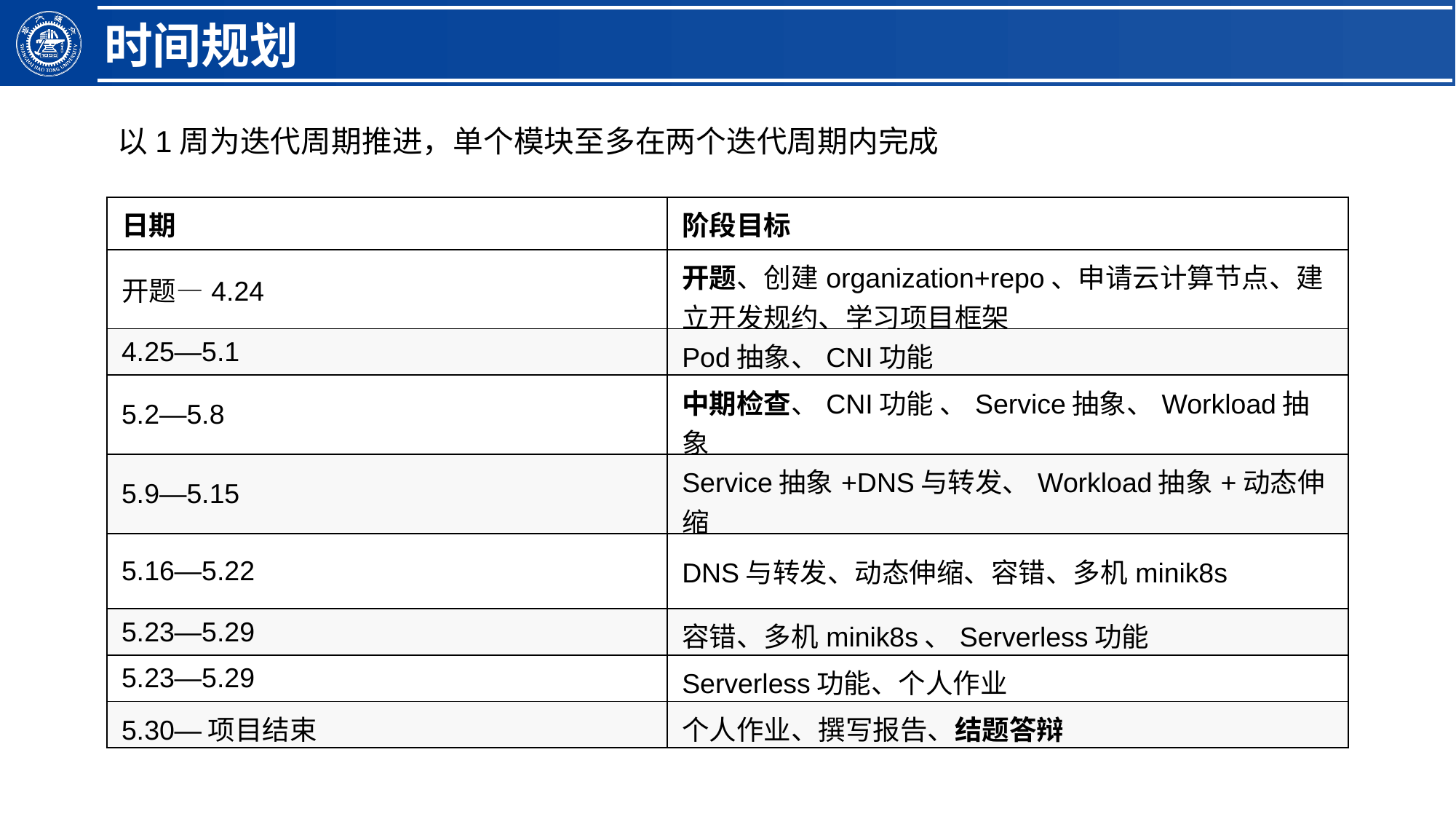

时间规划
以1周为迭代周期推进，单个模块至多在两个迭代周期内完成

| 日期 | 阶段目标 |
| --- | --- |
| 开题—4.24 | 开题、创建organization+repo、申请云计算节点、建立开发规约、学习项目框架 |
| 4.25—5.1 | Pod抽象、CNI功能 |
| 5.2—5.8 | 中期检查、CNI功能 、Service抽象、Workload抽象 |
| 5.9—5.15 | Service抽象+DNS与转发、Workload抽象+动态伸缩 |
| 5.16—5.22 | DNS与转发、动态伸缩、容错、多机minik8s |
| 5.23—5.29 | 容错、多机minik8s、Serverless功能 |
| 5.23—5.29 | Serverless功能、个人作业 |
| 5.30—项目结束 | 个人作业、撰写报告、结题答辩 |

2.单击此处添加文本
11